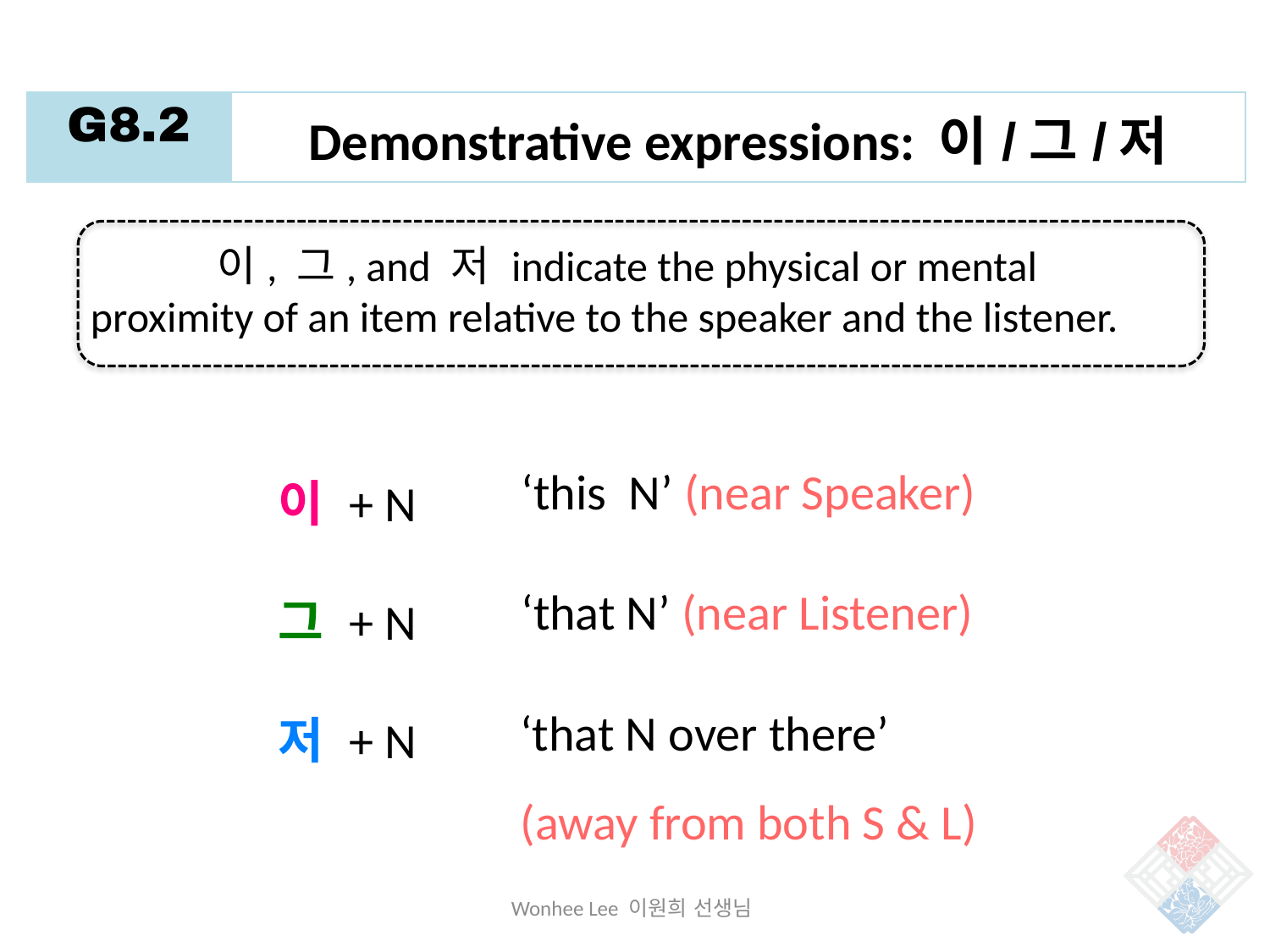

| G8.2 | Demonstrative expressions: 이/그/저 |
| --- | --- |

	이, 그, and 저 indicate the physical or mental proximity of an item relative to the speaker and the listener.
이 + N
그 + N
저 + N
‘this  N’ (near Speaker)
‘that N’ (near Listener)
‘that N over there’
(away from both S & L)
Wonhee Lee 이원희 선생님